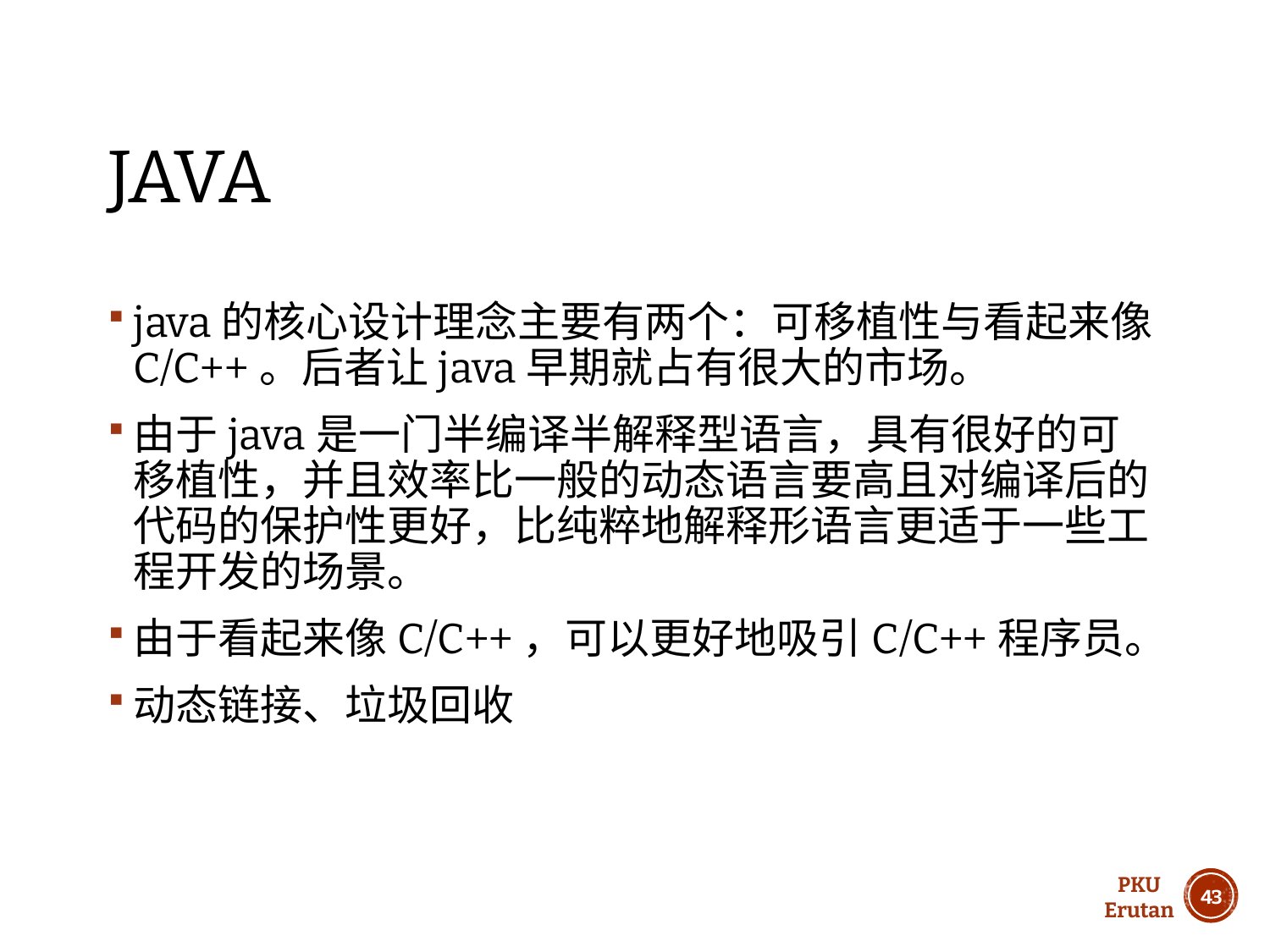

# java
java的核心设计理念主要有两个：可移植性与看起来像C/C++。后者让java早期就占有很大的市场。
由于java是一门半编译半解释型语言，具有很好的可移植性，并且效率比一般的动态语言要高且对编译后的代码的保护性更好，比纯粹地解释形语言更适于一些工程开发的场景。
由于看起来像C/C++，可以更好地吸引C/C++程序员。
动态链接、垃圾回收

PKU
Erutan
43